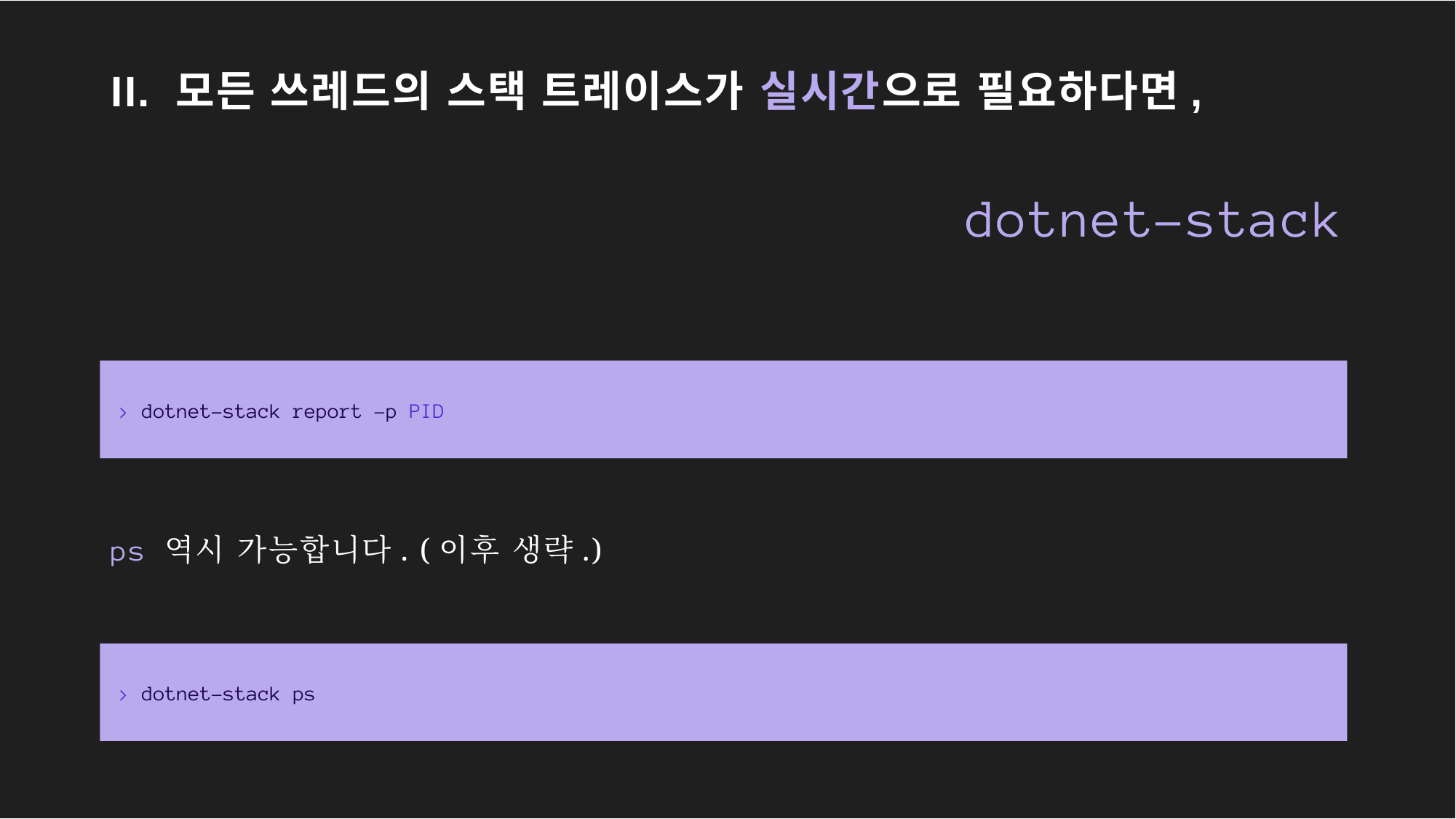

# II. 모든 쓰레드의 스택 트레이스가 실시간으로 필요하다면,
dotnet-stack

> dotnet-stack report –p PID
ps 역시 가능합니다. (이후 생략.)

> dotnet-stack ps